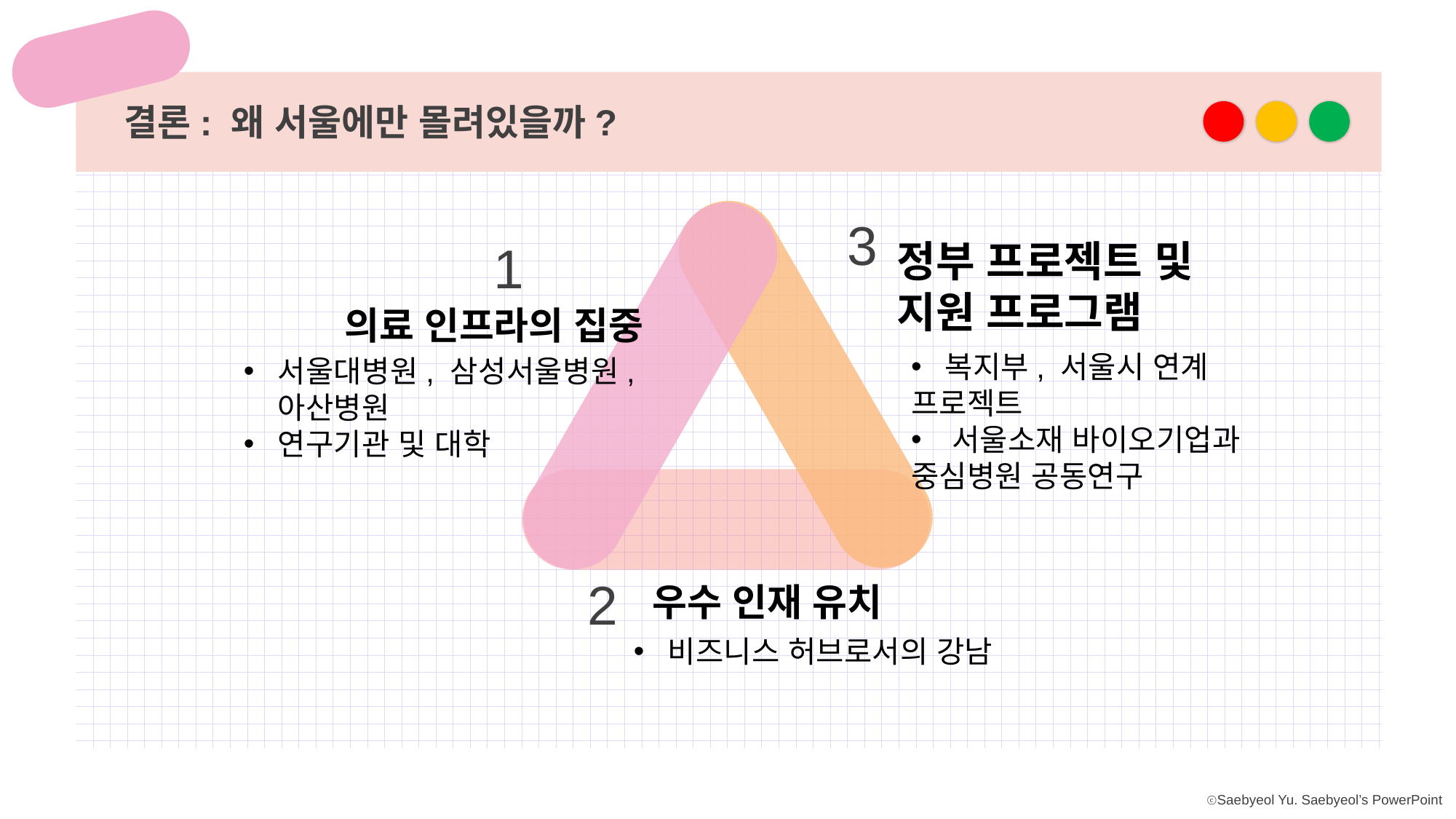

결론: 왜 서울에만 몰려있을까?

3
정부 프로젝트 및 지원 프로그램
1
의료 인프라의 집중
서울대병원, 삼성서울병원, 아산병원
연구기관 및 대학

복지부, 서울시 연계
프로젝트
서울소재 바이오기업과
중심병원 공동연구

2
우수 인재 유치
비즈니스 허브로서의 강남